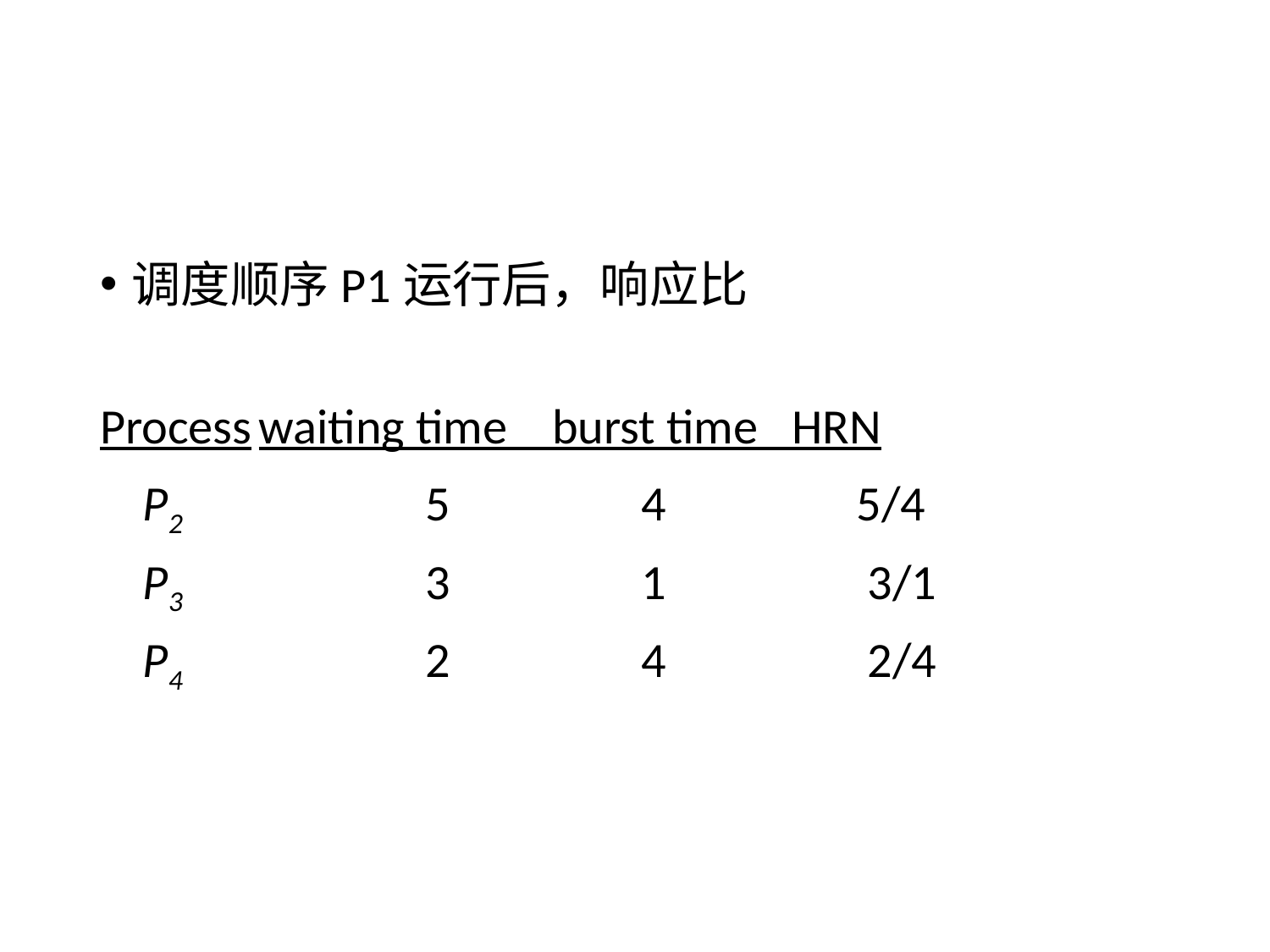

#
调度顺序P1运行后，响应比

Process	waiting time    burst time   HRN
	 P2                                     5                 4                 5/4
	 P3                                     3                 1                  3/1
	 P4                                     2                 4                  2/4